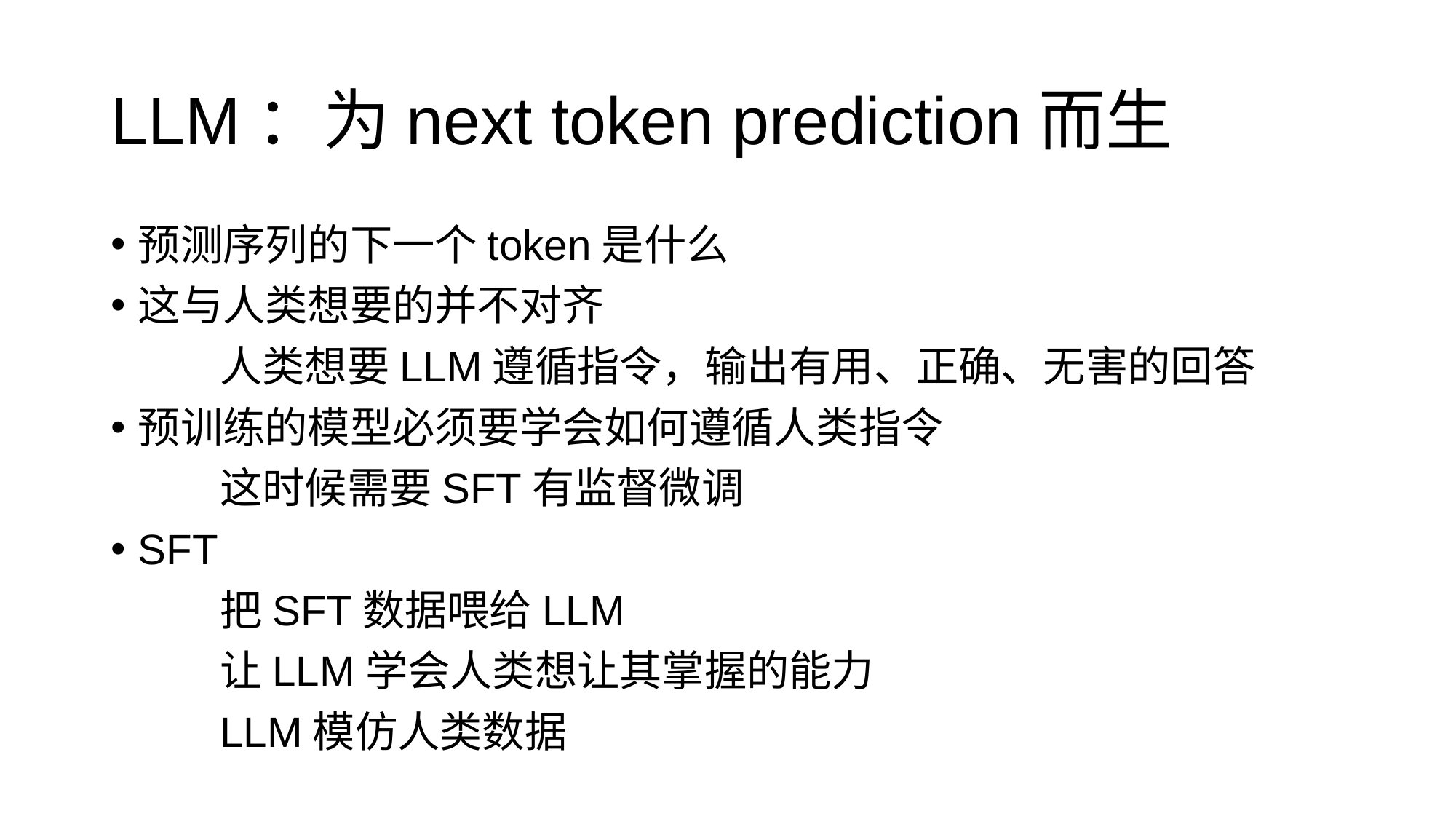

# LLM：为next token prediction而生
预测序列的下一个token是什么
这与人类想要的并不对齐
	人类想要LLM遵循指令，输出有用、正确、无害的回答
预训练的模型必须要学会如何遵循人类指令
	这时候需要SFT有监督微调
SFT
	把SFT数据喂给LLM
	让LLM学会人类想让其掌握的能力
	LLM模仿人类数据